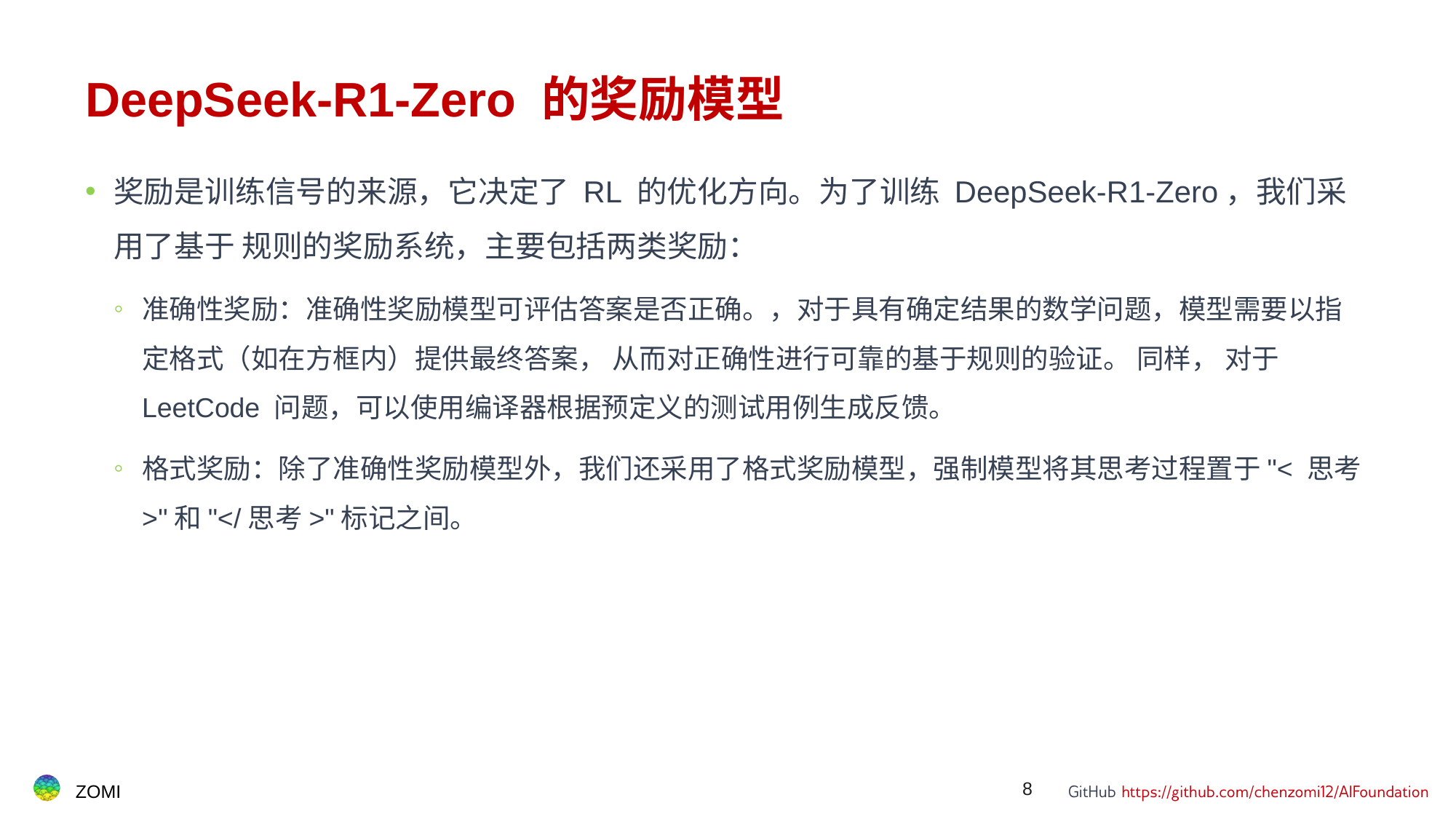

# DeepSeek-R1-Zero 的奖励模型
奖励是训练信号的来源，它决定了 RL 的优化方向。为了训练 DeepSeek-R1-Zero，我们采用了基于 规则的奖励系统，主要包括两类奖励：
准确性奖励：准确性奖励模型可评估答案是否正确。，对于具有确定结果的数学问题，模型需要以指 定格式（如在方框内）提供最终答案， 从而对正确性进行可靠的基于规则的验证。 同样， 对于 LeetCode 问题，可以使用编译器根据预定义的测试用例生成反馈。
格式奖励：除了准确性奖励模型外，我们还采用了格式奖励模型，强制模型将其思考过程置于"< 思考>"和"</思考>"标记之间。